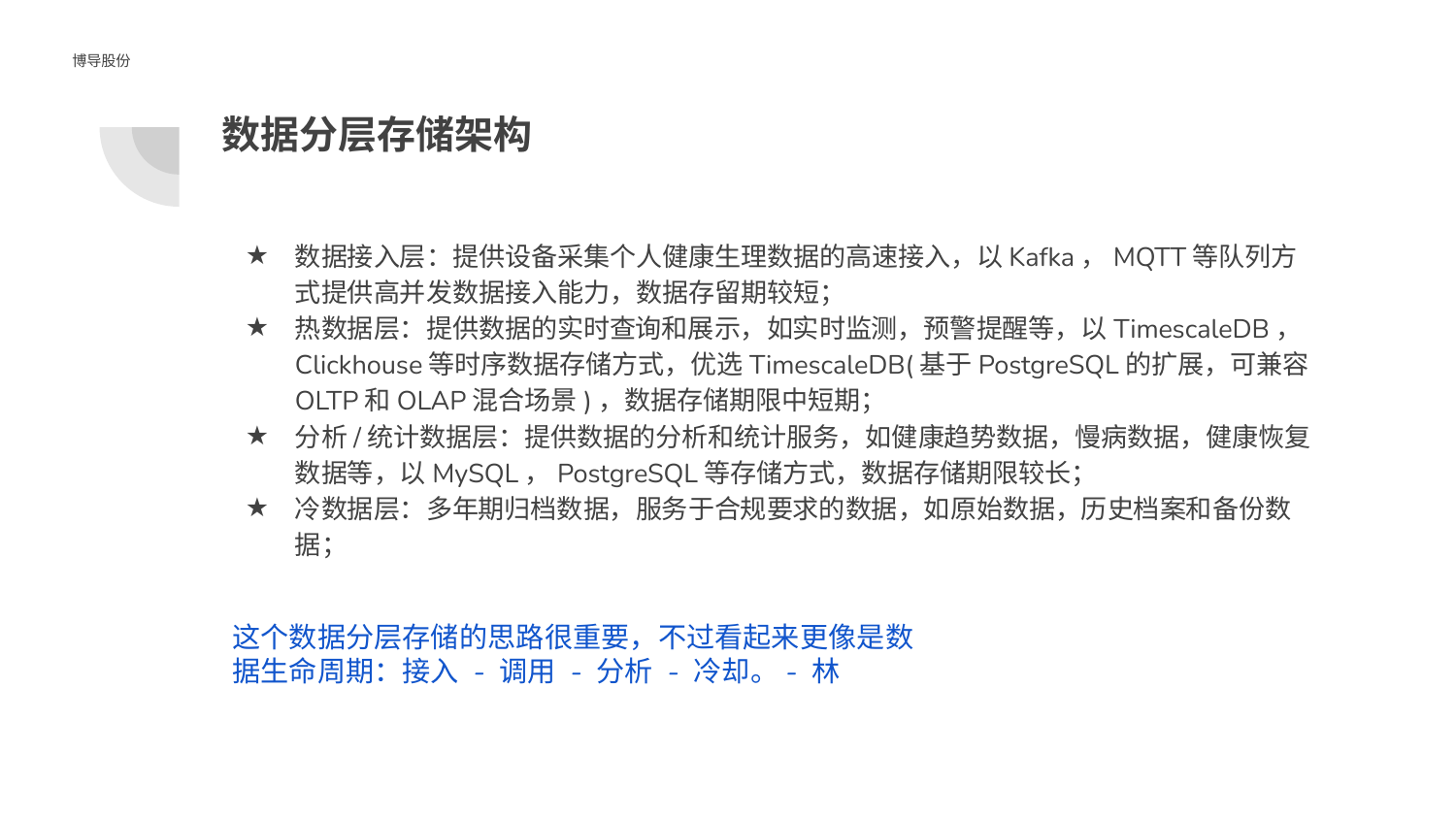

博导股份
# 数据分层存储架构
数据接入层：提供设备采集个人健康生理数据的高速接入，以Kafka，MQTT等队列方式提供高并发数据接入能力，数据存留期较短；
热数据层：提供数据的实时查询和展示，如实时监测，预警提醒等，以TimescaleDB，Clickhouse等时序数据存储方式，优选TimescaleDB(基于PostgreSQL的扩展，可兼容OLTP和OLAP混合场景)，数据存储期限中短期；
分析/统计数据层：提供数据的分析和统计服务，如健康趋势数据，慢病数据，健康恢复数据等，以MySQL，PostgreSQL等存储方式，数据存储期限较长；
冷数据层：多年期归档数据，服务于合规要求的数据，如原始数据，历史档案和备份数据；
这个数据分层存储的思路很重要，不过看起来更像是数据生命周期：接入 - 调用 - 分析 - 冷却。- 林